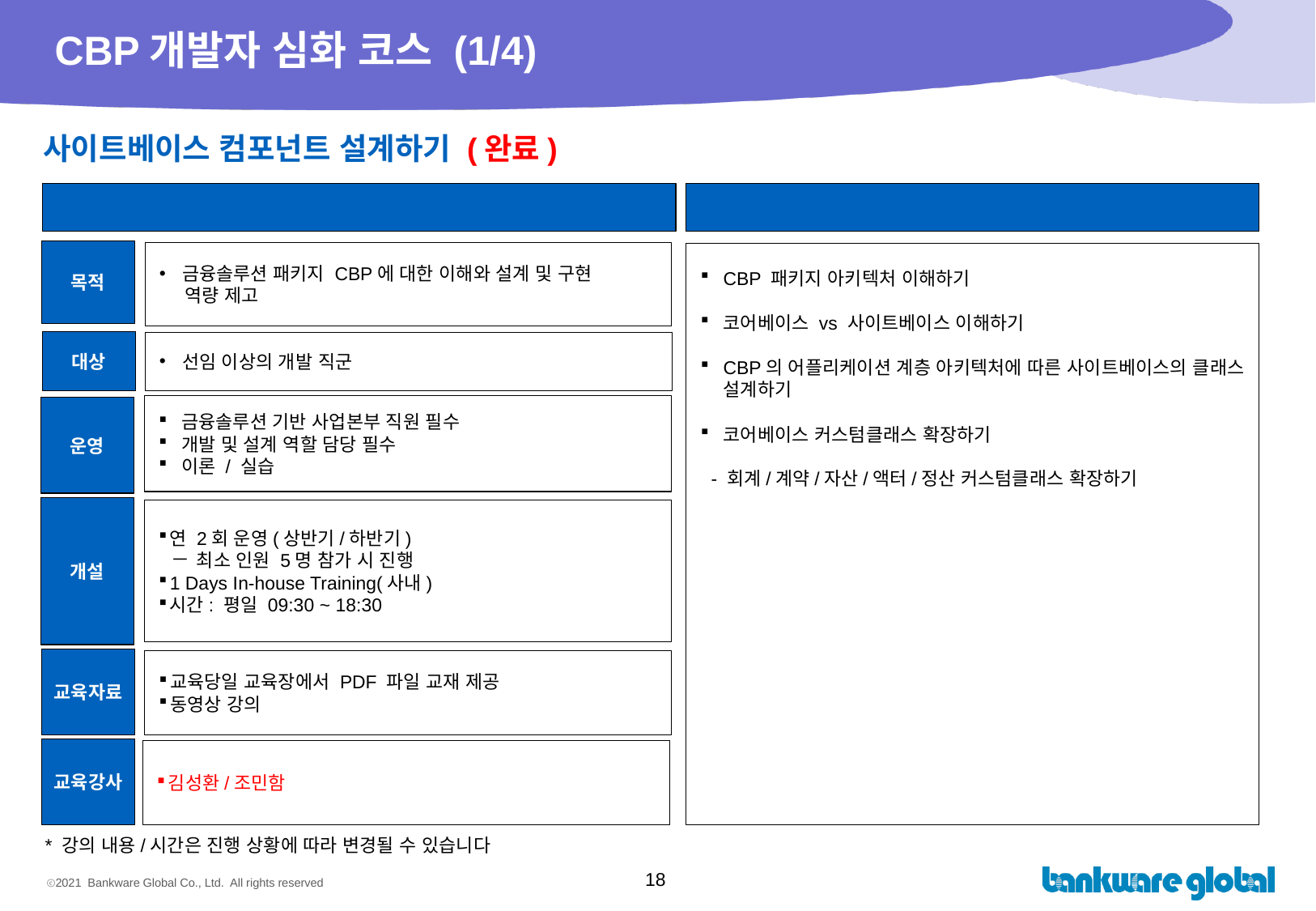

# CBP개발자 심화 코스 (1/4)
사이트베이스 컴포넌트 설계하기 (완료)
과정 개요
교육 내용(기본 안)
목적
금융솔루션 패키지 CBP에 대한 이해와 설계 및 구현
    역량 제고
CBP 패키지 아키텍처 이해하기

코어베이스 vs 사이트베이스 이해하기

CBP의 어플리케이션 계층 아키텍처에 따른 사이트베이스의 클래스 설계하기

코어베이스 커스텀클래스 확장하기

  - 회계/계약/자산/액터/정산 커스텀클래스 확장하기

대상
선임 이상의 개발 직군
금융솔루션 기반 사업본부 직원 필수
개발 및 설계 역할 담당 필수
이론 / 실습
운영
개설
연 2회 운영(상반기/하반기)
최소 인원 5명 참가 시 진행
1 Days In-house Training(사내)
시간: 평일 09:30 ~ 18:30
교육자료
교육당일 교육장에서 PDF 파일 교재 제공
동영상 강의
교육강사
김성환/조민함
* 강의 내용/시간은 진행 상황에 따라 변경될 수 있습니다